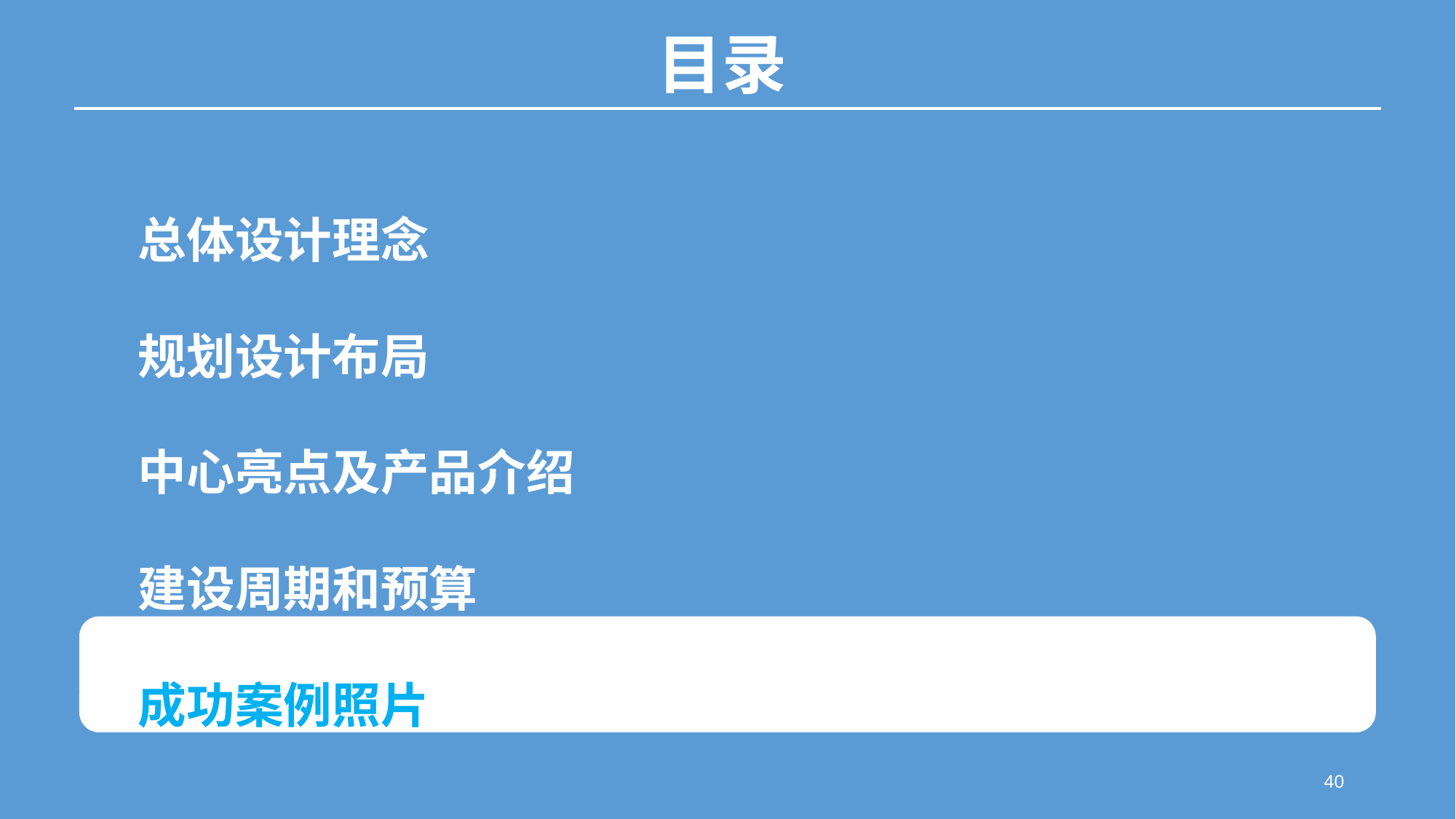

总体设计理念
规划设计布局
中心亮点及产品介绍
建设周期和预算
成功案例照片

40